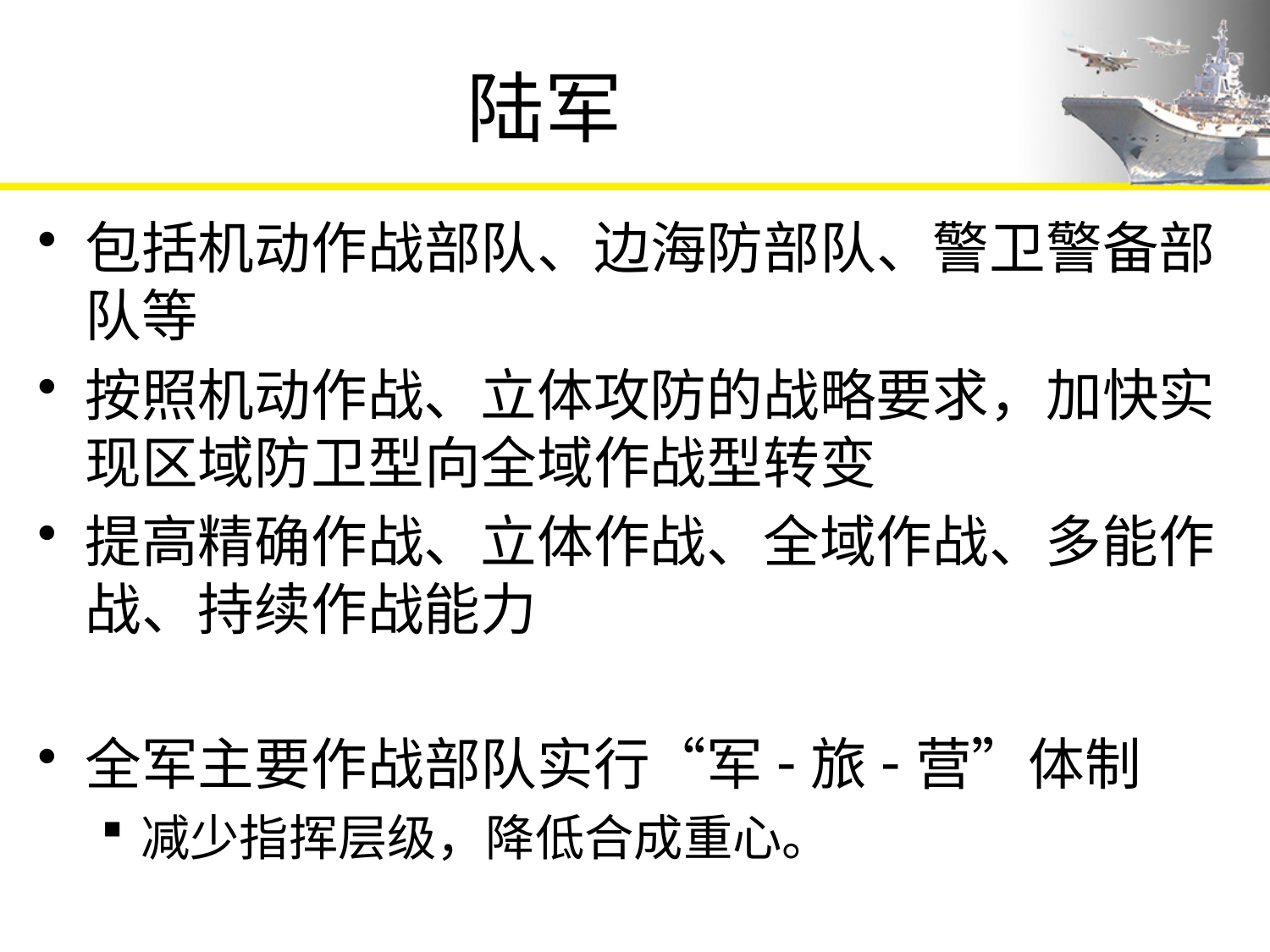

# 陆军
包括机动作战部队、边海防部队、警卫警备部队等
按照机动作战、立体攻防的战略要求，加快实现区域防卫型向全域作战型转变
提高精确作战、立体作战、全域作战、多能作战、持续作战能力

全军主要作战部队实行“军-旅-营”体制
减少指挥层级，降低合成重心。